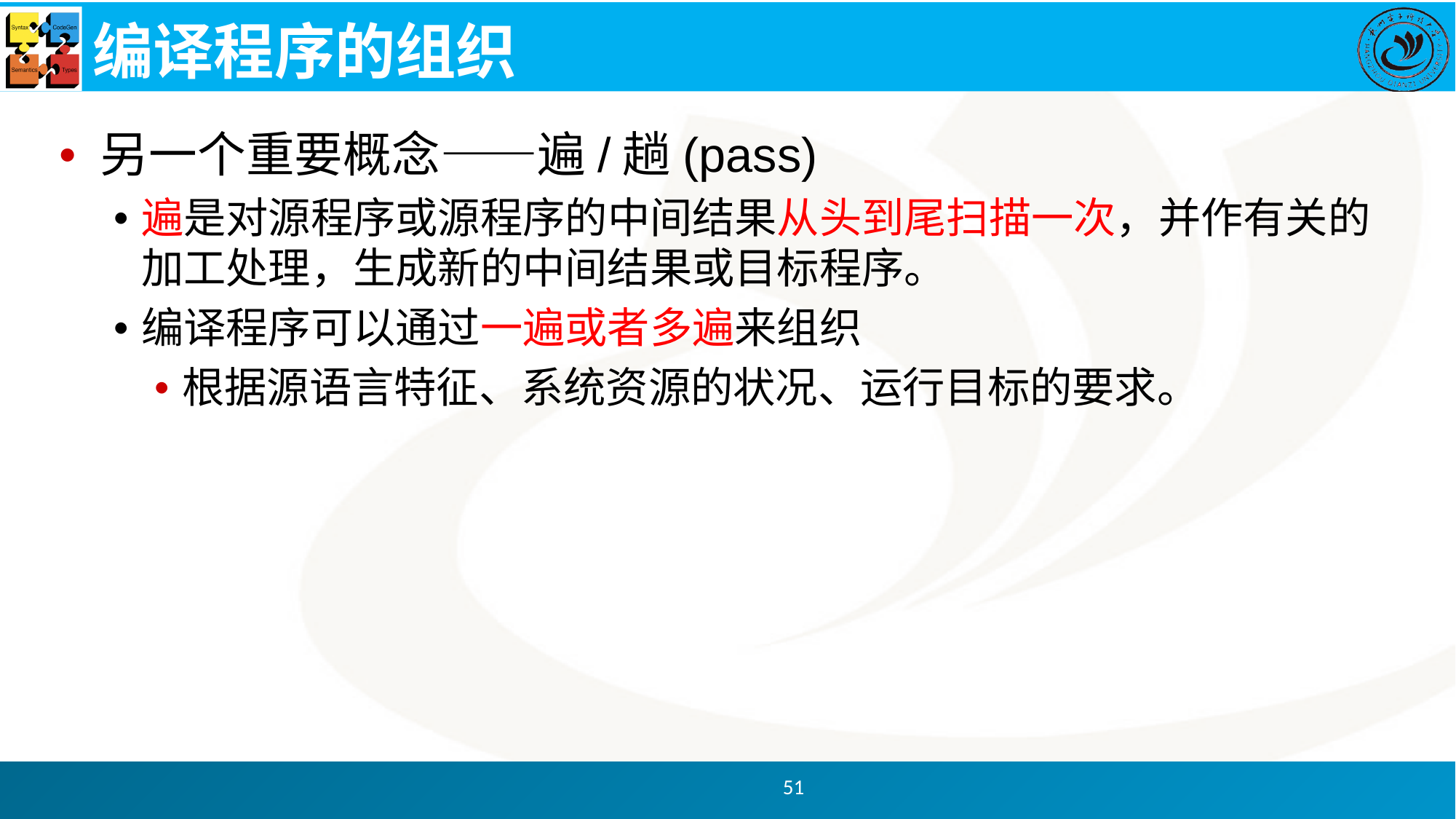

# 编译程序的组织
另一个重要概念——遍/趟(pass)
遍是对源程序或源程序的中间结果从头到尾扫描一次，并作有关的加工处理，生成新的中间结果或目标程序。
编译程序可以通过一遍或者多遍来组织
根据源语言特征、系统资源的状况、运行目标的要求。
51